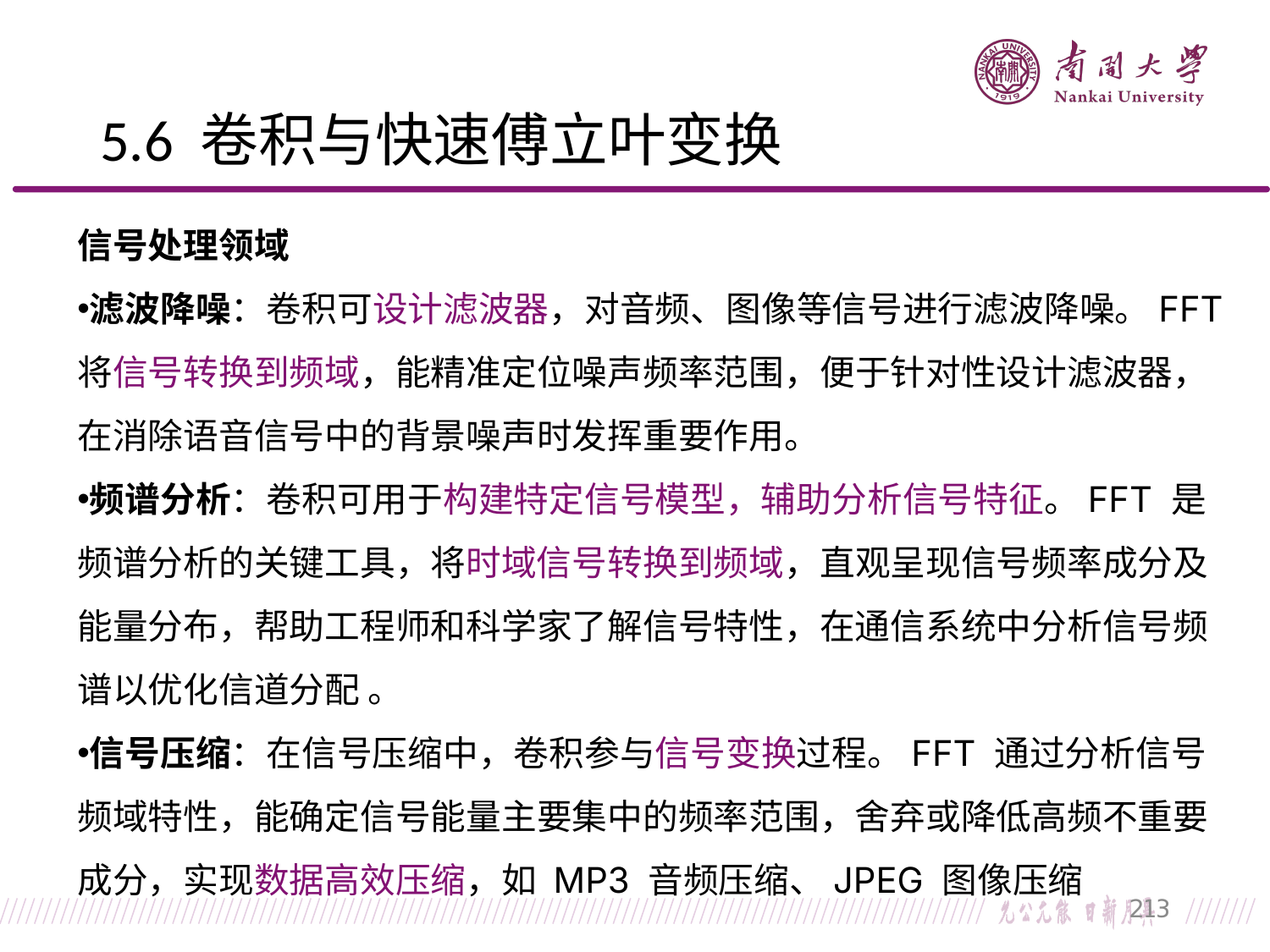

# 5.6 卷积与快速傅立叶变换
信号处理领域
滤波降噪：卷积可设计滤波器，对音频、图像等信号进行滤波降噪。FFT 将信号转换到频域，能精准定位噪声频率范围，便于针对性设计滤波器，在消除语音信号中的背景噪声时发挥重要作用。
频谱分析：卷积可用于构建特定信号模型，辅助分析信号特征。FFT 是频谱分析的关键工具，将时域信号转换到频域，直观呈现信号频率成分及能量分布，帮助工程师和科学家了解信号特性，在通信系统中分析信号频谱以优化信道分配 。
信号压缩：在信号压缩中，卷积参与信号变换过程。FFT 通过分析信号频域特性，能确定信号能量主要集中的频率范围，舍弃或降低高频不重要成分，实现数据高效压缩，如 MP3 音频压缩、JPEG 图像压缩
213